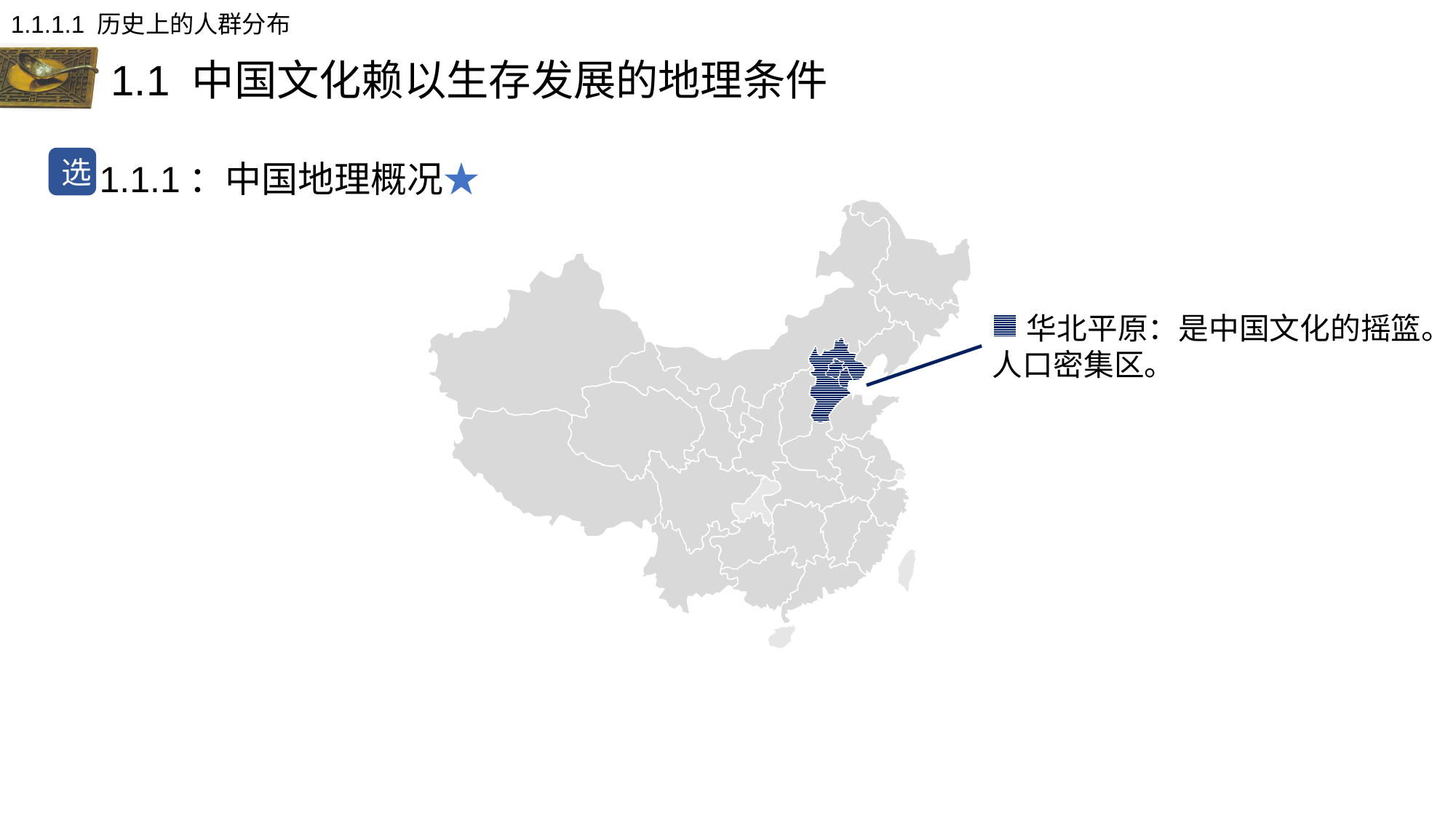

1.1.1.1 历史上的人群分布
# 1.1 中国文化赖以生存发展的地理条件
1.1.1：中国地理概况★
选

    华北平原：是中国文化的摇篮。人口密集区。

15